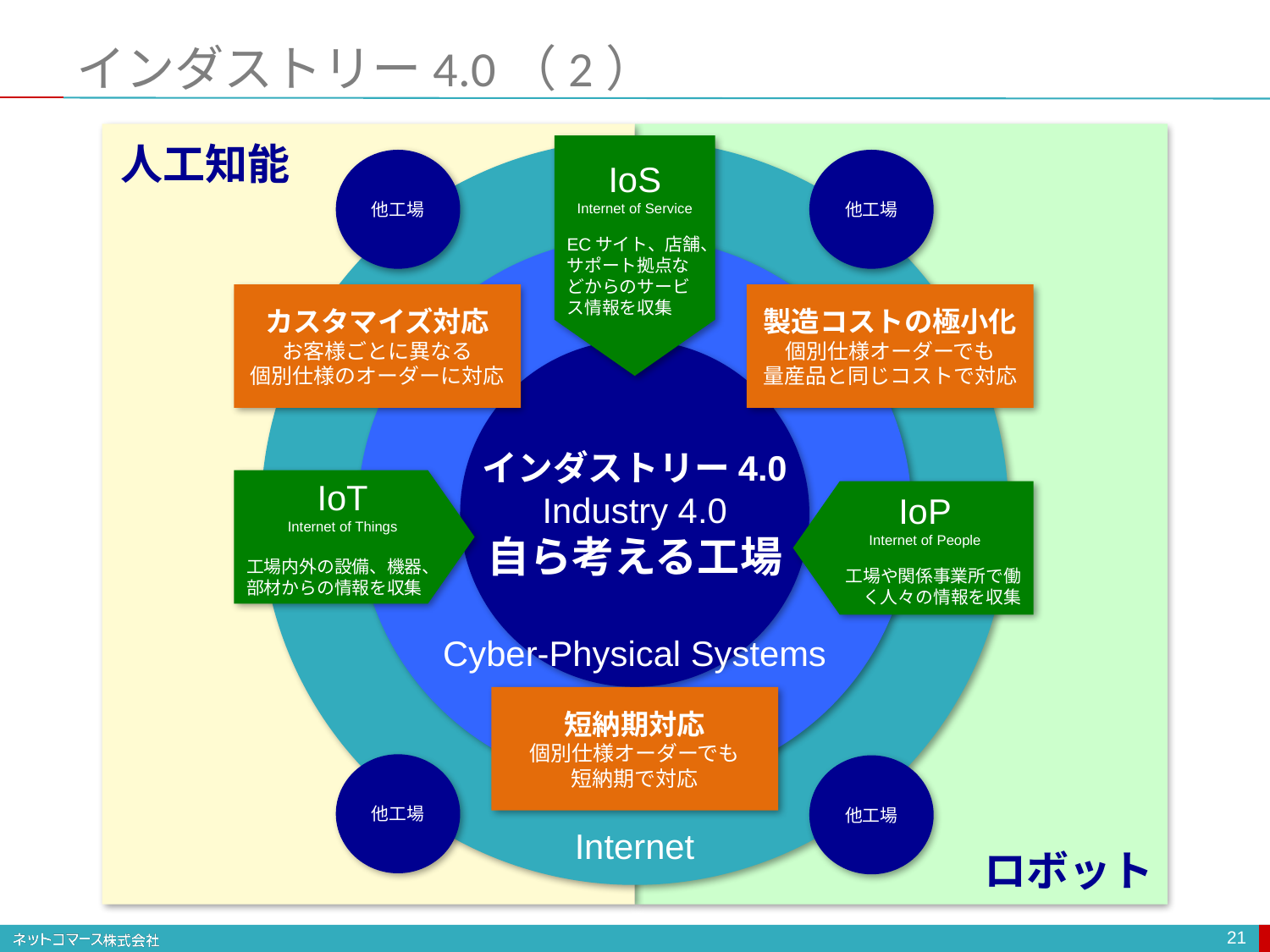

# インダストリー4.0（2）

人工知能

他工場
他工場
IoS
Internet of Service

ECサイト、店舗、サポート拠点などからのサービス情報を収集

カスタマイズ対応
お客様ごとに異なる
個別仕様のオーダーに対応
製造コストの極小化
個別仕様オーダーでも
量産品と同じコストで対応

インダストリー4.0
Industry 4.0
自ら考える工場
IoT
Internet of Things

工場内外の設備、機器、部材からの情報を収集
IoP
Internet of People

工場や関係事業所で働く人々の情報を収集
Cyber-Physical Systems
短納期対応
個別仕様オーダーでも
短納期で対応
他工場
他工場
Internet
ロボット
21